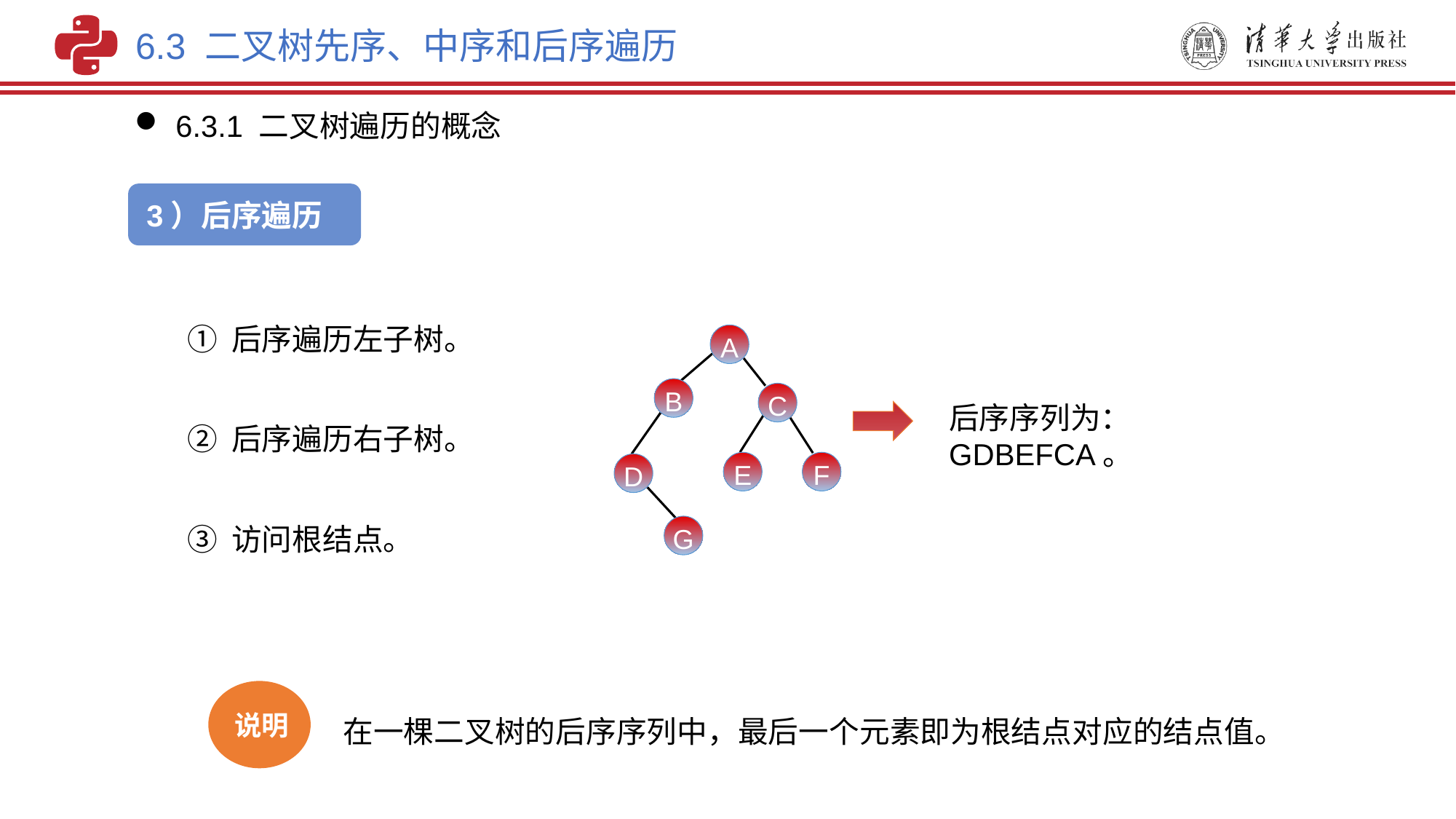

6.3 二叉树先序、中序和后序遍历
6.3.1 二叉树遍历的概念

3）后序遍历
① 后序遍历左子树。
② 后序遍历右子树。
③ 访问根结点。
A

B
C

E
F
D

G
后序序列为：GDBEFCA。

说明
在一棵二叉树的后序序列中，最后一个元素即为根结点对应的结点值。